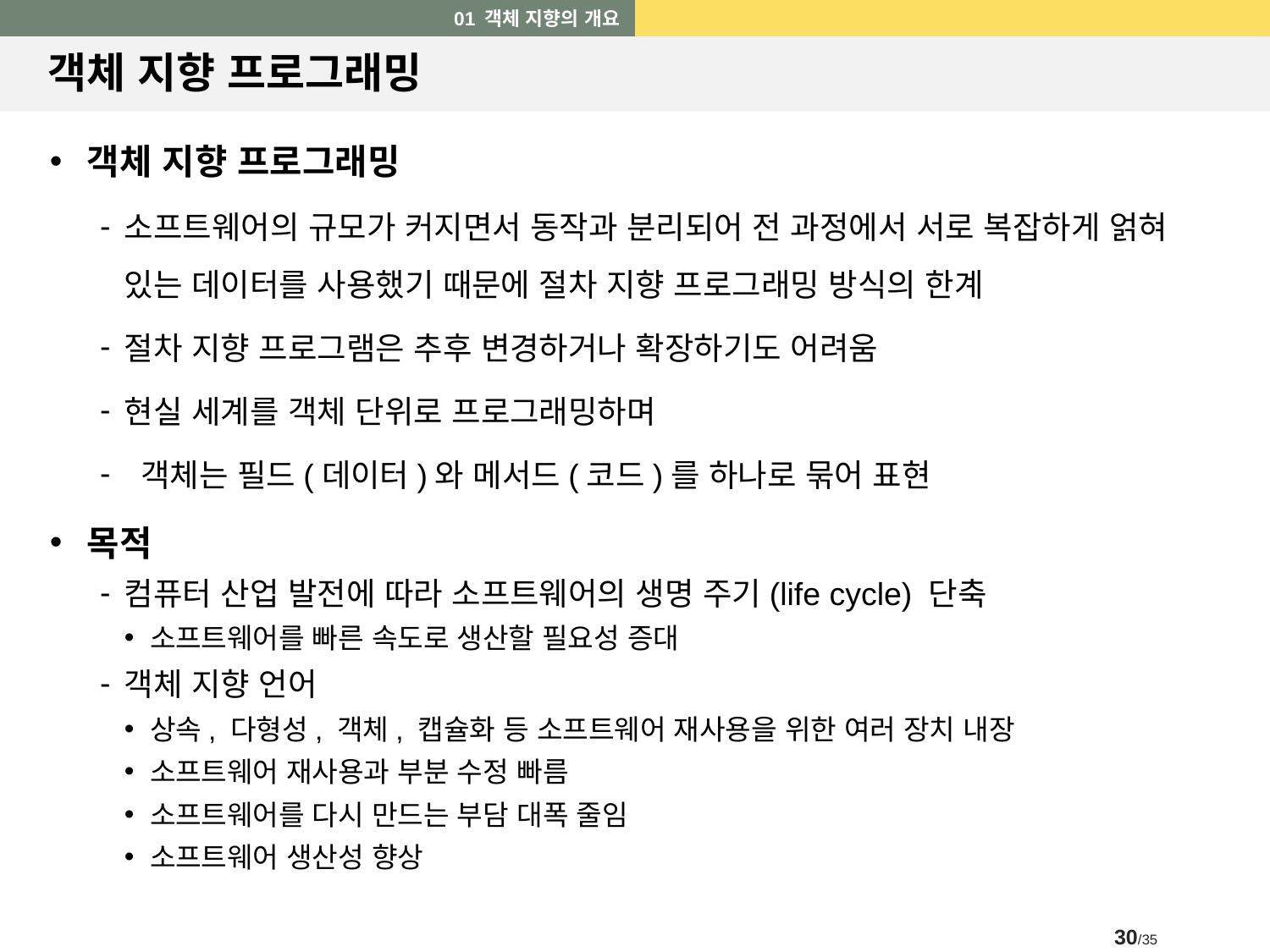

01 객체 지향의 개요
# 객체 지향 프로그래밍
객체 지향 프로그래밍
소프트웨어의 규모가 커지면서 동작과 분리되어 전 과정에서 서로 복잡하게 얽혀 있는 데이터를 사용했기 때문에 절차 지향 프로그래밍 방식의 한계
절차 지향 프로그램은 추후 변경하거나 확장하기도 어려움
현실 세계를 객체 단위로 프로그래밍하며
 객체는 필드(데이터)와 메서드(코드)를 하나로 묶어 표현
목적
컴퓨터 산업 발전에 따라 소프트웨어의 생명 주기(life cycle) 단축
소프트웨어를 빠른 속도로 생산할 필요성 증대
객체 지향 언어
상속, 다형성, 객체, 캡슐화 등 소프트웨어 재사용을 위한 여러 장치 내장
소프트웨어 재사용과 부분 수정 빠름
소프트웨어를 다시 만드는 부담 대폭 줄임
소프트웨어 생산성 향상